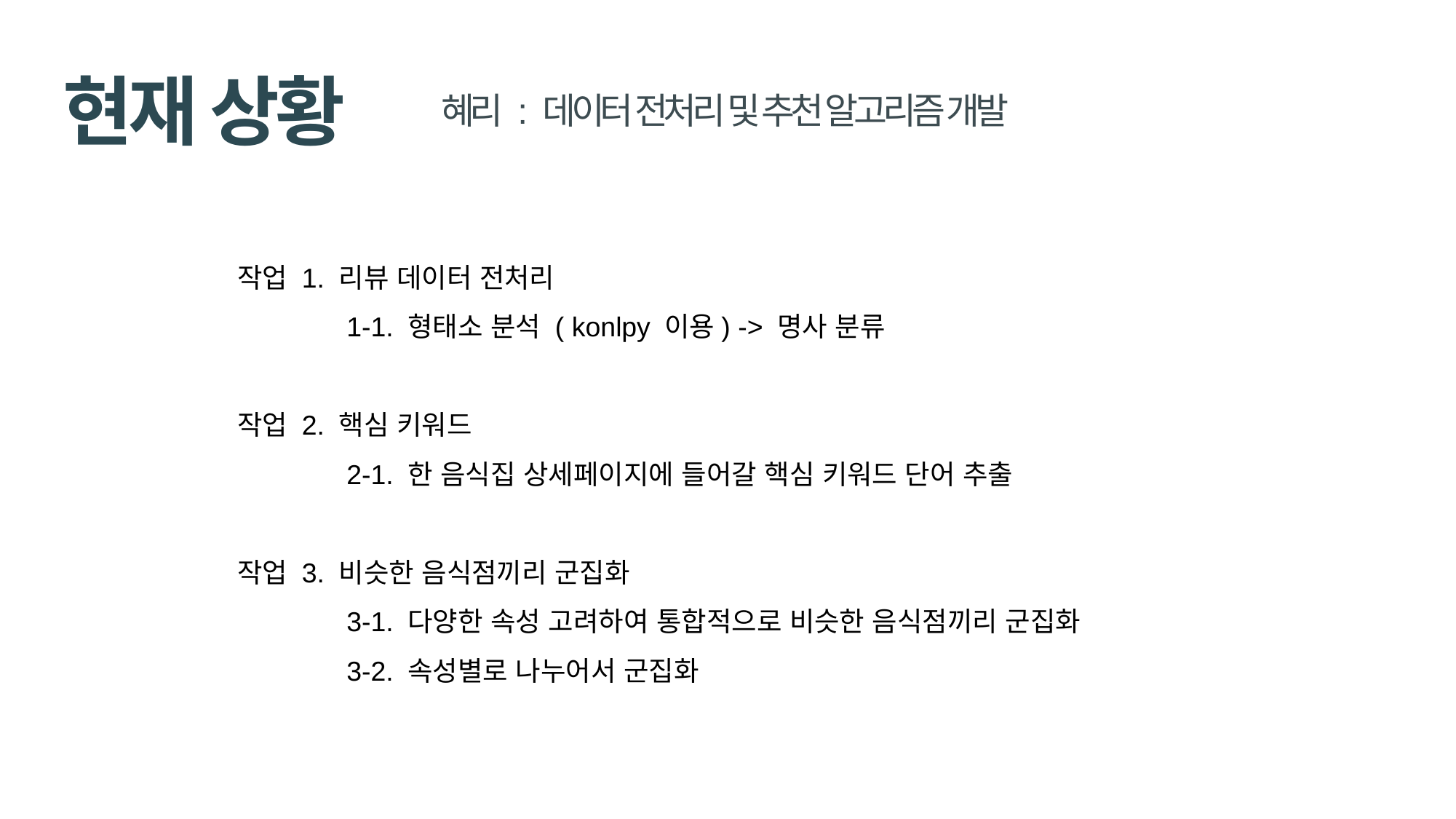

현재 상황
혜리 : 데이터 전처리 및 추천 알고리즘 개발
작업 1. 리뷰 데이터 전처리
	1-1. 형태소 분석 ( konlpy 이용) -> 명사 분류

작업 2. 핵심 키워드
	2-1. 한 음식집 상세페이지에 들어갈 핵심 키워드 단어 추출

작업 3. 비슷한 음식점끼리 군집화
	3-1. 다양한 속성 고려하여 통합적으로 비슷한 음식점끼리 군집화
 	3-2. 속성별로 나누어서 군집화